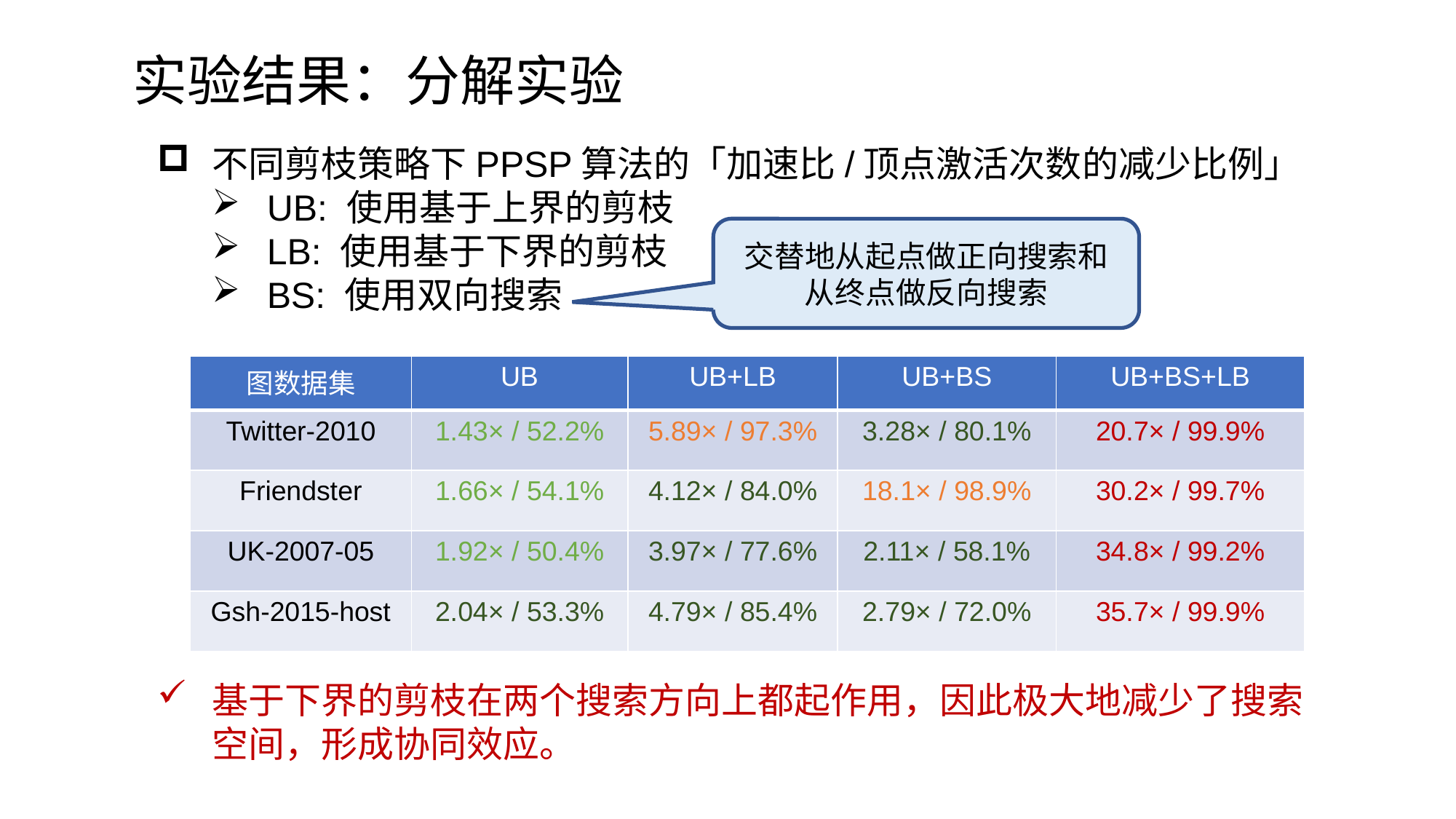

# 实验结果：分解实验
不同剪枝策略下PPSP算法的「加速比/顶点激活次数的减少比例」
UB: 使用基于上界的剪枝
LB: 使用基于下界的剪枝
BS: 使用双向搜索

交替地从起点做正向搜索和从终点做反向搜索
| 图数据集 | UB | UB+LB | UB+BS | UB+BS+LB |
| --- | --- | --- | --- | --- |
| Twitter-2010 | 1.43× / 52.2% | 5.89× / 97.3% | 3.28× / 80.1% | 20.7× / 99.9% |
| Friendster | 1.66× / 54.1% | 4.12× / 84.0% | 18.1× / 98.9% | 30.2× / 99.7% |
| UK-2007-05 | 1.92× / 50.4% | 3.97× / 77.6% | 2.11× / 58.1% | 34.8× / 99.2% |
| Gsh-2015-host | 2.04× / 53.3% | 4.79× / 85.4% | 2.79× / 72.0% | 35.7× / 99.9% |

基于下界的剪枝在两个搜索方向上都起作用，因此极大地减少了搜索空间，形成协同效应。